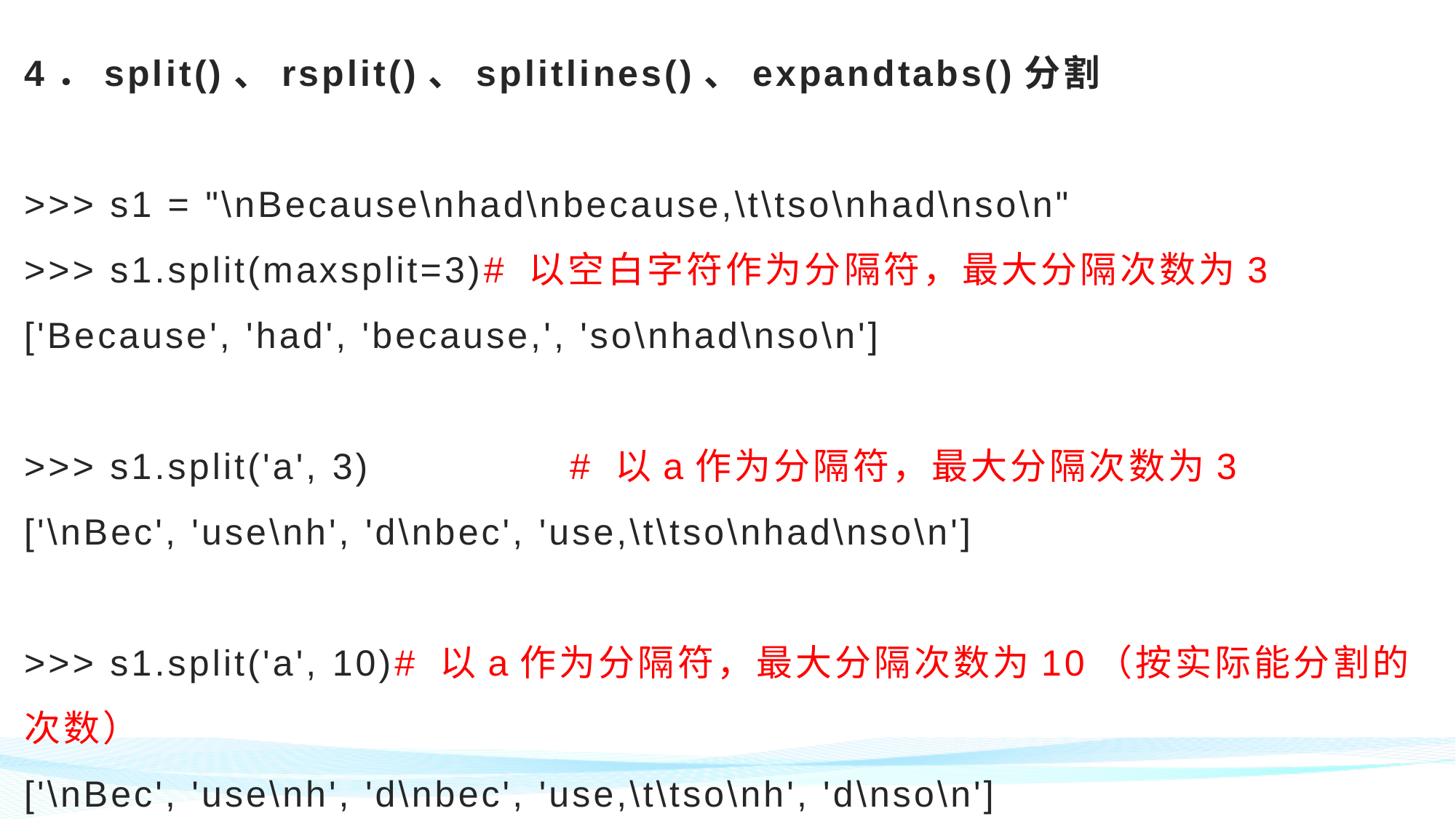

# 4．split()、rsplit()、splitlines()、expandtabs()分割 >>> s1 = "\nBecause\nhad\nbecause,\t\tso\nhad\nso\n" >>> s1.split(maxsplit=3)# 以空白字符作为分隔符，最大分隔次数为3 ['Because', 'had', 'because,', 'so\nhad\nso\n'] >>> s1.split('a', 3)		# 以a作为分隔符，最大分隔次数为3 ['\nBec', 'use\nh', 'd\nbec', 'use,\t\tso\nhad\nso\n'] >>> s1.split('a', 10)# 以a作为分隔符，最大分隔次数为10（按实际能分割的次数） ['\nBec', 'use\nh', 'd\nbec', 'use,\t\tso\nh', 'd\nso\n']